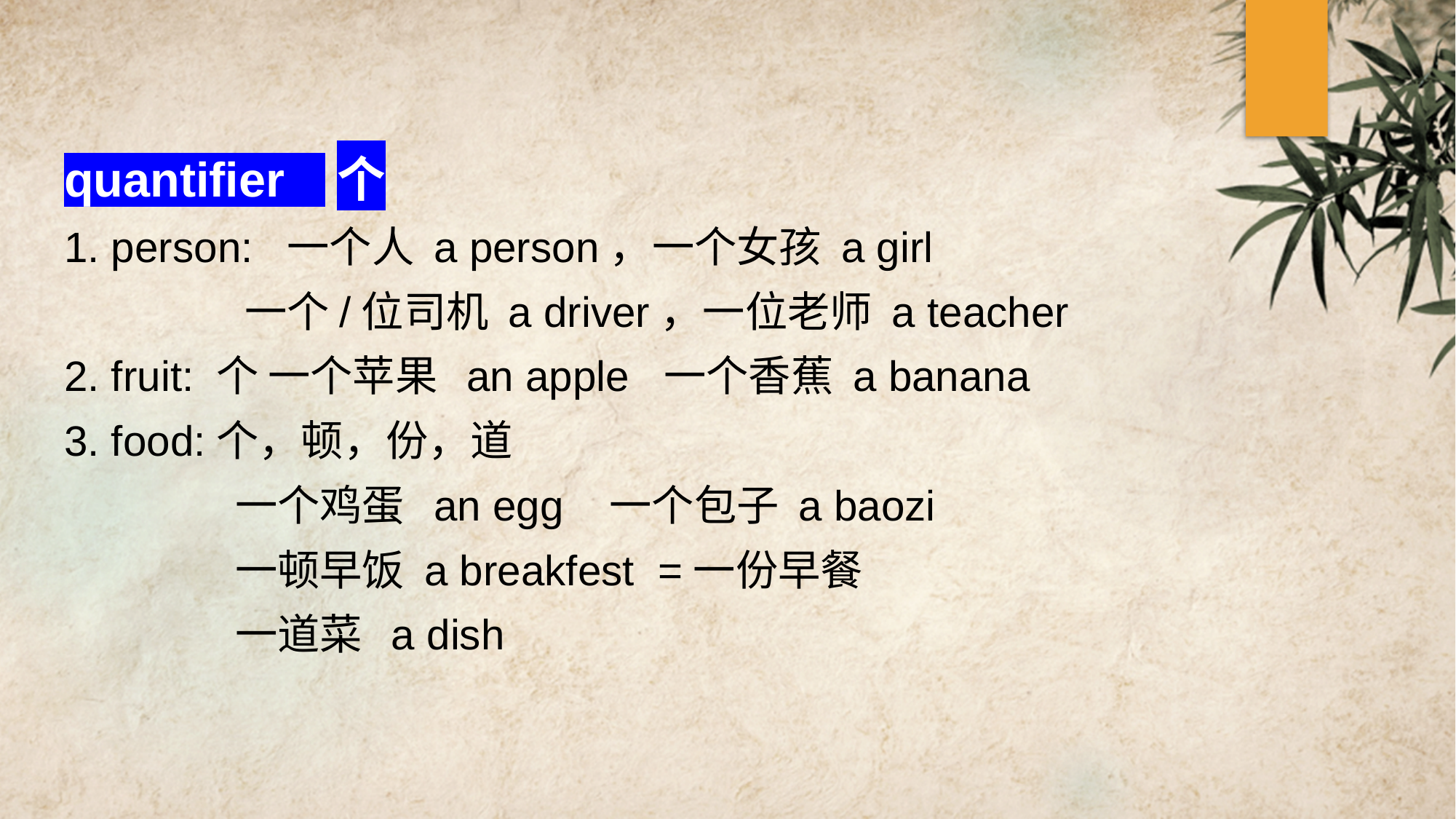

quantifier   个
1. person:  一个人 a person，一个女孩 a girl
                  一个/位司机 a driver，一位老师 a teacher
2. fruit: 个 一个苹果  an apple  一个香蕉 a banana
3. food:个，顿，份，道
                 一个鸡蛋  an egg   一个包子 a baozi
                 一顿早饭 a breakfest  =一份早餐
                 一道菜  a dish